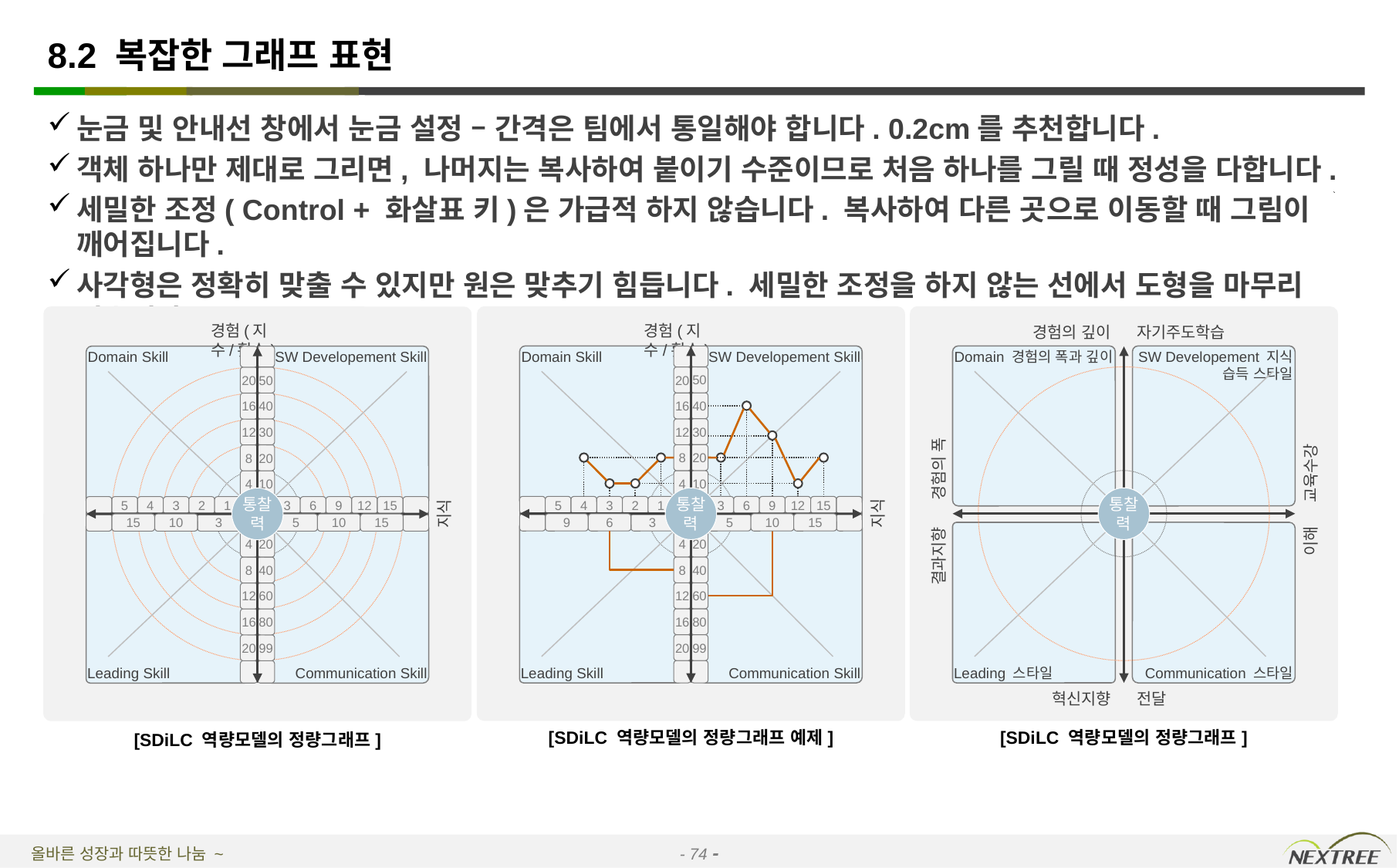

# 8.2 복잡한 그래프 표현
눈금 및 안내선 창에서 눈금 설정 – 간격은 팀에서 통일해야 합니다. 0.2cm를 추천합니다.
객체 하나만 제대로 그리면, 나머지는 복사하여 붙이기 수준이므로 처음 하나를 그릴 때 정성을 다합니다.
세밀한 조정( Control + 화살표 키)은 가급적 하지 않습니다. 복사하여 다른 곳으로 이동할 때 그림이 깨어집니다.
사각형은 정확히 맞출 수 있지만 원은 맞추기 힘듭니다. 세밀한 조정을 하지 않는 선에서 도형을 마무리 짓습니다.

경험(지수/횟수)

Domain Skill

SW Developement Skill

50
20

40
16

30
12

20
8

10

4

통찰력

5
4
3
2
1
3
6
9
12
15

지식

9
6
3
5
10
15

Communication Skill
Leading Skill
4
20
8
40
12
60
16
80

20
99

[SDiLC 역량모델의 정량그래프 예제]

경험의 깊이
자기주도학습
Domain 경험의 폭과 깊이
SW Developement 지식
습득 스타일

교육수강
경험의 폭

통찰력
Communication 스타일
Leading 스타일
이해
결과지향

혁신지향
전달
[SDiLC 역량모델의 정량그래프]

경험(지수/횟수)

Domain Skill

SW Developement Skill

50
20

40
16

30
12

20
8
10

4
통찰력

5
4
3
2
1
3
6
9
12
15

지식

15
10
3
5
10
15

Communication Skill
Leading Skill
4
20
8
40
12
60
16
80

20
99

[SDiLC 역량모델의 정량그래프]